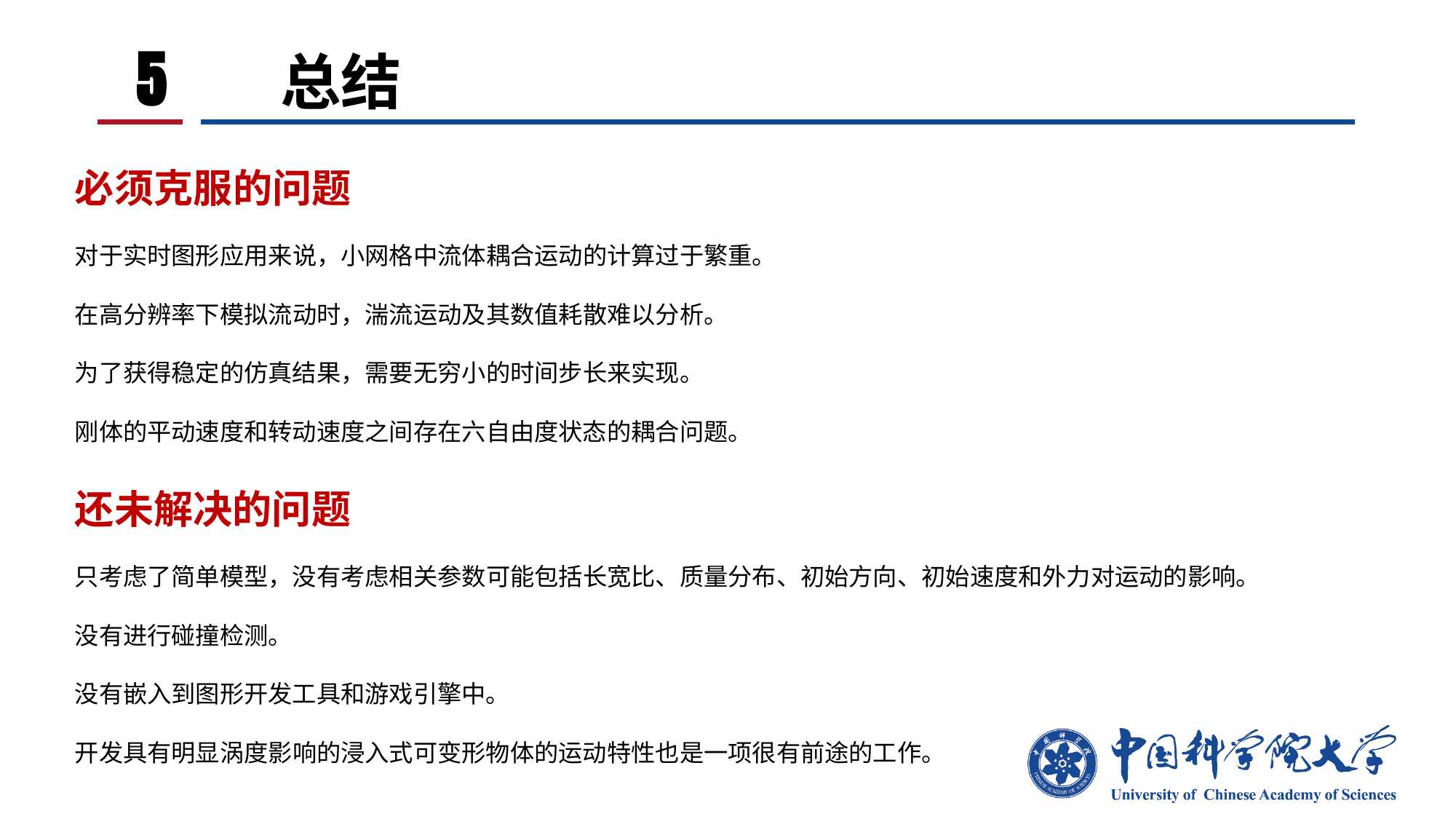

# 5       总结
必须克服的问题
对于实时图形应用来说，小网格中流体耦合运动的计算过于繁重。
在高分辨率下模拟流动时，湍流运动及其数值耗散难以分析。
为了获得稳定的仿真结果，需要无穷小的时间步长来实现。
刚体的平动速度和转动速度之间存在六自由度状态的耦合问题。
还未解决的问题
只考虑了简单模型，没有考虑相关参数可能包括长宽比、质量分布、初始方向、初始速度和外力对运动的影响。
没有进行碰撞检测。
没有嵌入到图形开发工具和游戏引擎中。
开发具有明显涡度影响的浸入式可变形物体的运动特性也是一项很有前途的工作。